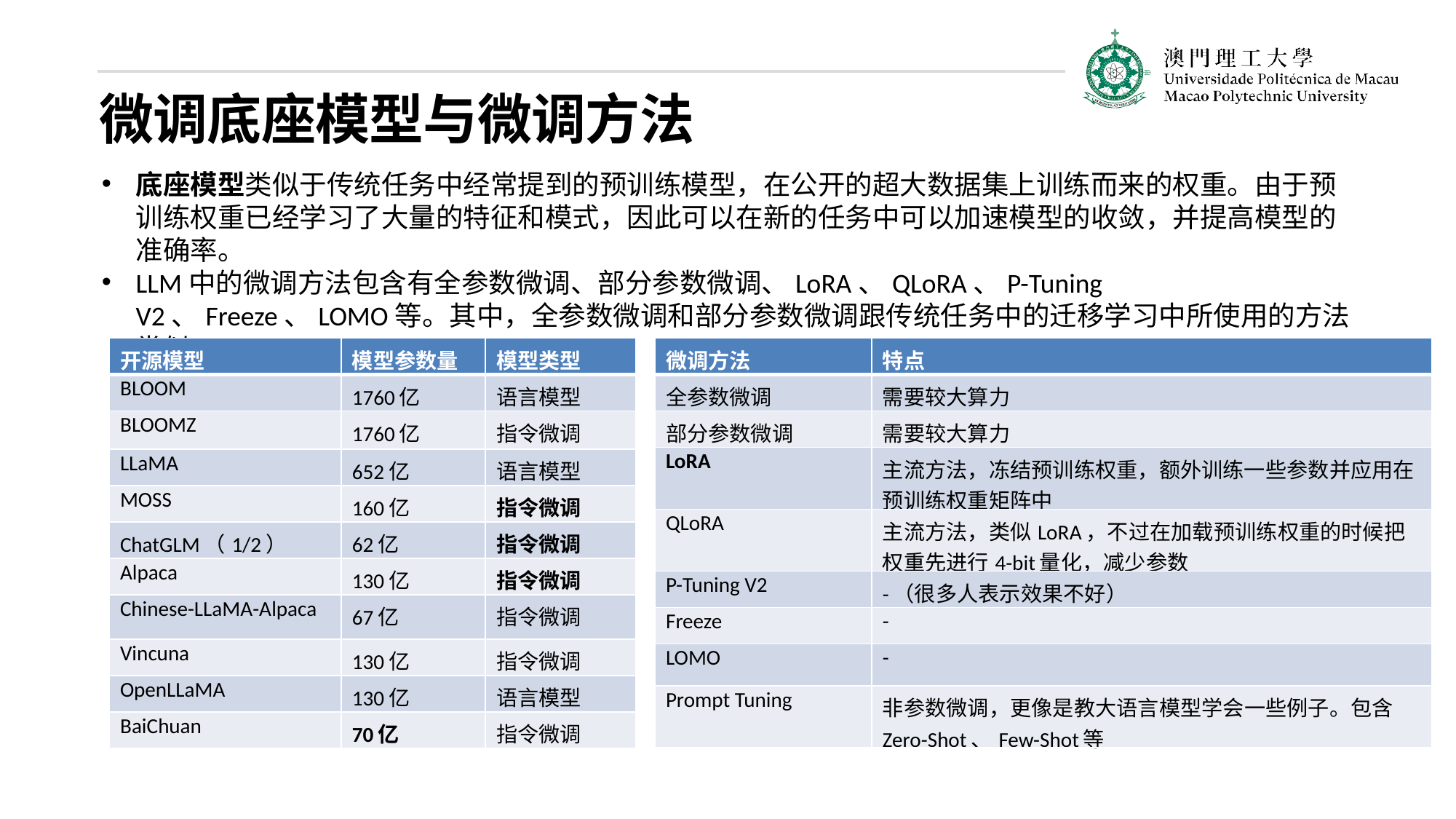

微调底座模型与微调方法
底座模型类似于传统任务中经常提到的预训练模型，在公开的超大数据集上训练而来的权重。由于预训练权重已经学习了大量的特征和模式，因此可以在新的任务中可以加速模型的收敛，并提高模型的准确率。
LLM中的微调方法包含有全参数微调、部分参数微调、LoRA、QLoRA、P-Tuning V2、Freeze、LOMO等。其中，全参数微调和部分参数微调跟传统任务中的迁移学习中所使用的方法类似。
| 开源模型 | 模型参数量 | 模型类型 |
| --- | --- | --- |
| BLOOM | 1760亿 | 语言模型 |
| BLOOMZ | 1760亿 | 指令微调 |
| LLaMA | 652亿 | 语言模型 |
| MOSS | 160亿 | 指令微调 |
| ChatGLM（1/2） | 62亿 | 指令微调 |
| Alpaca | 130亿 | 指令微调 |
| Chinese-LLaMA-Alpaca | 67亿 | 指令微调 |
| Vincuna | 130亿 | 指令微调 |
| OpenLLaMA | 130亿 | 语言模型 |
| BaiChuan | 70亿 | 指令微调 |
| 微调方法 | 特点 |
| --- | --- |
| 全参数微调 | 需要较大算力 |
| 部分参数微调 | 需要较大算力 |
| LoRA | 主流方法，冻结预训练权重，额外训练一些参数并应用在预训练权重矩阵中 |
| QLoRA | 主流方法，类似LoRA，不过在加载预训练权重的时候把权重先进行4-bit量化，减少参数 |
| P-Tuning V2 | -（很多人表示效果不好） |
| Freeze | - |
| LOMO | - |
| Prompt Tuning | 非参数微调，更像是教大语言模型学会一些例子。包含Zero-Shot、Few-Shot等 |